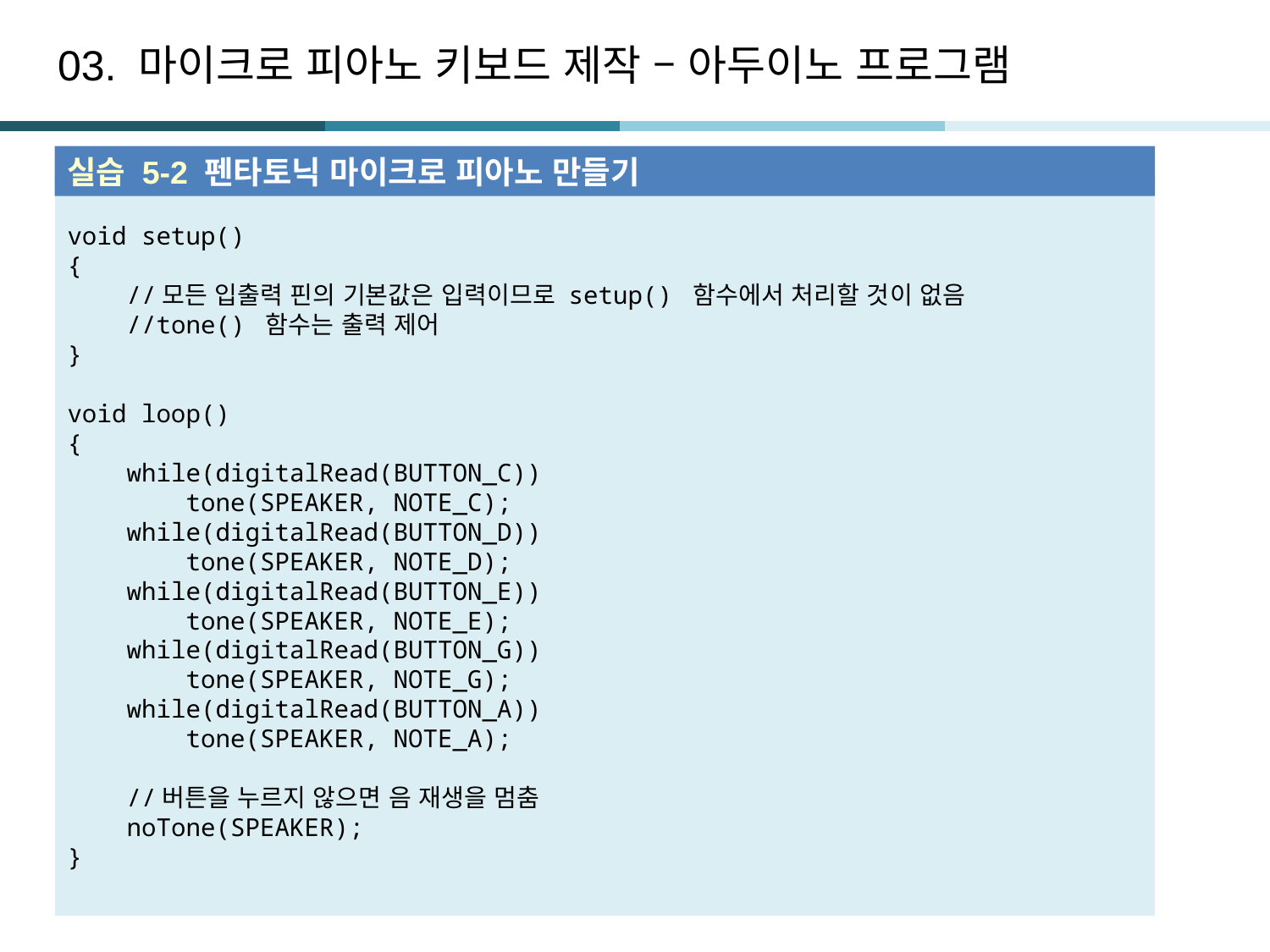

# 03. 마이크로 피아노 키보드 제작 – 아두이노 프로그램
실습 5-2 펜타토닉 마이크로 피아노 만들기
void setup()
{
    //모든 입출력 핀의 기본값은 입력이므로 setup() 함수에서 처리할 것이 없음
    //tone() 함수는 출력 제어
}

void loop()
{
    while(digitalRead(BUTTON_C))
        tone(SPEAKER, NOTE_C);
    while(digitalRead(BUTTON_D))
        tone(SPEAKER, NOTE_D);
    while(digitalRead(BUTTON_E))
        tone(SPEAKER, NOTE_E);
    while(digitalRead(BUTTON_G))
        tone(SPEAKER, NOTE_G);
    while(digitalRead(BUTTON_A))
        tone(SPEAKER, NOTE_A);

    //버튼을 누르지 않으면 음 재생을 멈춤
    noTone(SPEAKER);
}